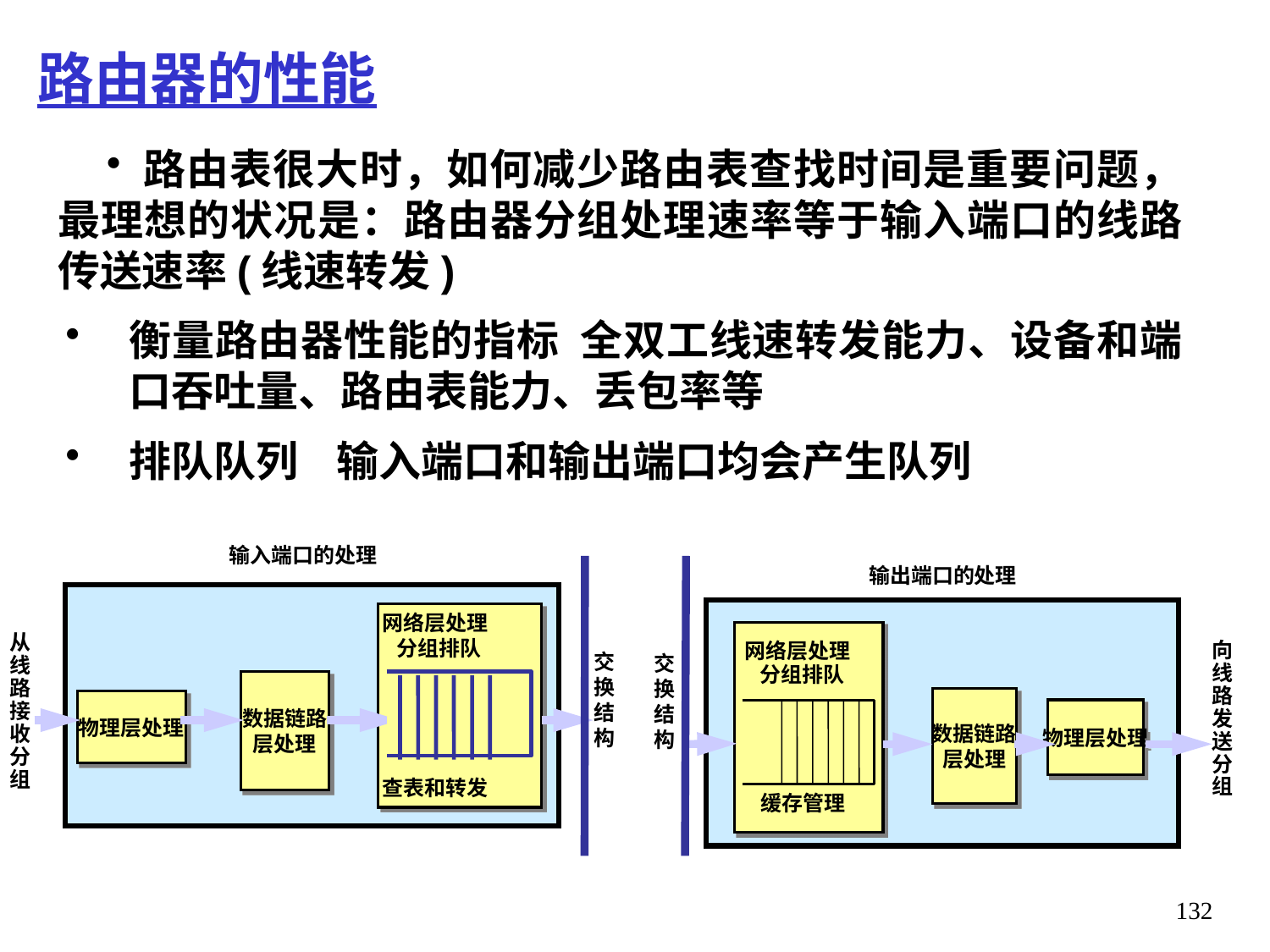

路由器的性能
 路由表很大时，如何减少路由表查找时间是重要问题，最理想的状况是：路由器分组处理速率等于输入端口的线路传送速率(线速转发)
衡量路由器性能的指标  全双工线速转发能力、设备和端口吞吐量、路由表能力、丢包率等
排队队列    输入端口和输出端口均会产生队列
  输入端口的处理

网络层处理
  分组排队
从
线
路
接
收
分
组
交
换
结
构
数据链路
层处理

物理层处理

查表和转发
  输出端口的处理

向
线
路
发
送
分
组
网络层处理
  分组排队
交
换
结
构
数据链路
层处理
物理层处理

缓存管理
132